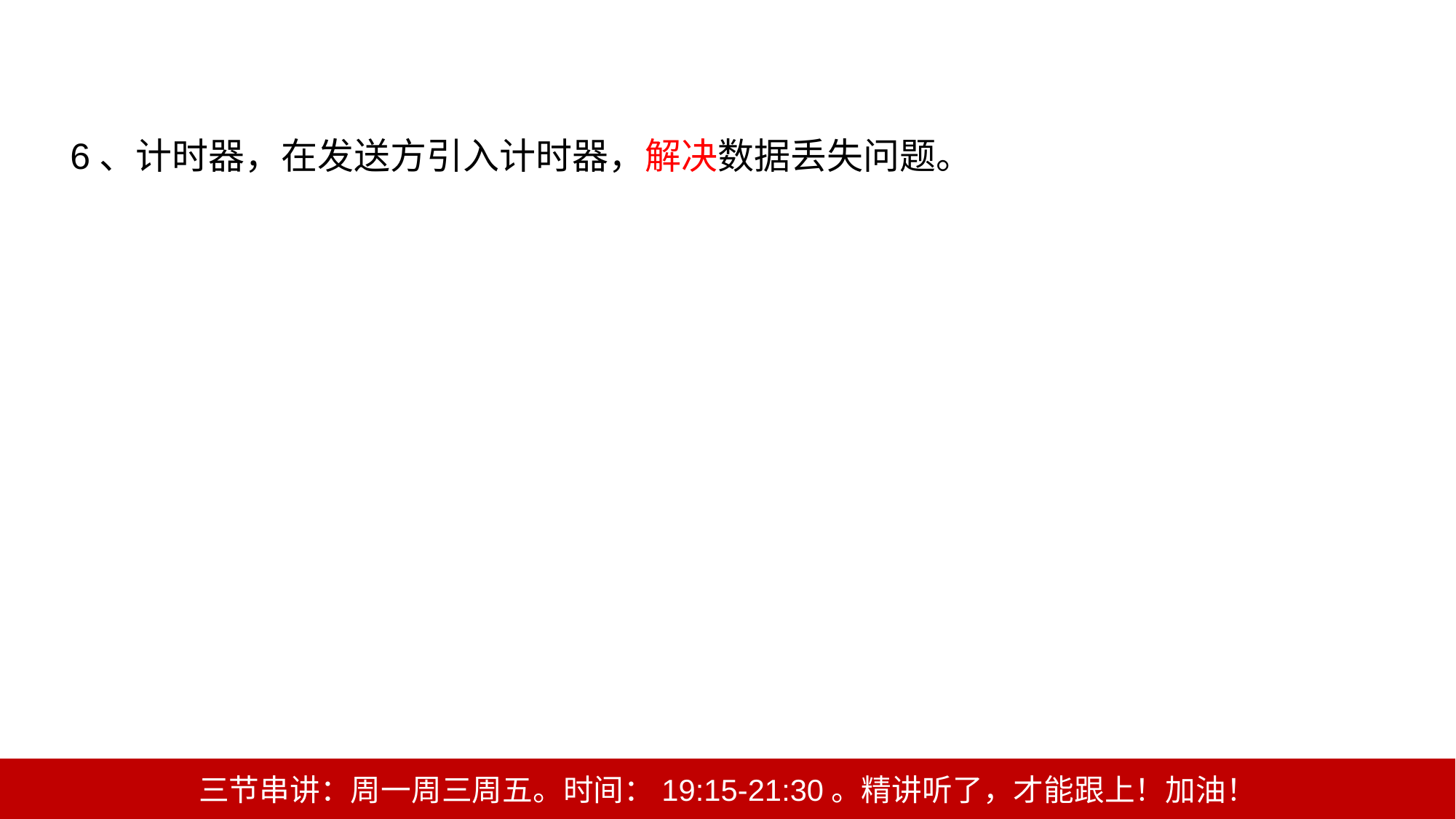

6、计时器，在发送方引入计时器，解决数据丢失问题。
三节串讲：周一周三周五。时间：19:15-21:30。精讲听了，才能跟上！加油！